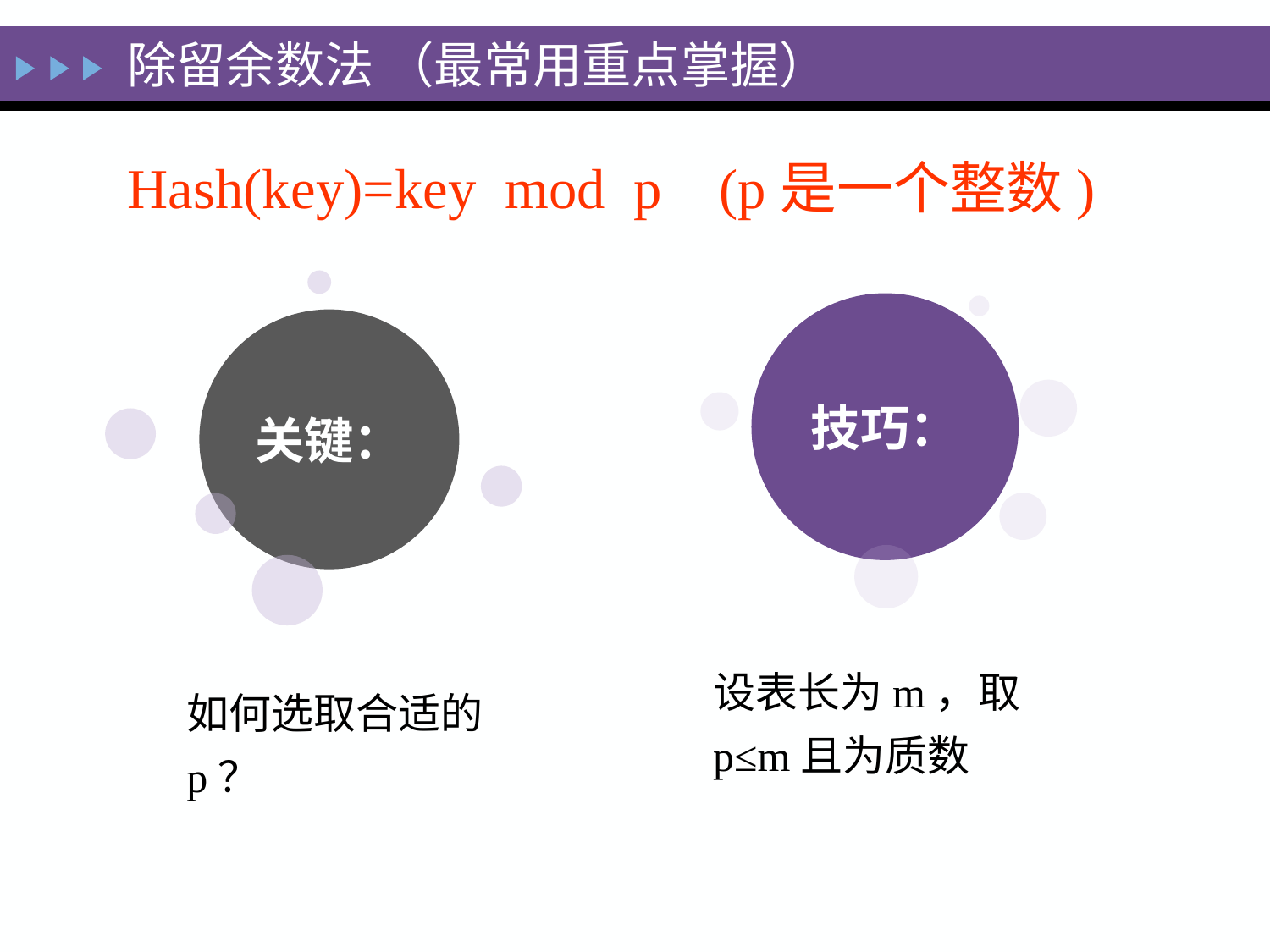

除留余数法 （最常用重点掌握）
Hash(key)=key  mod  p    (p是一个整数)

关键：

技巧：

设表长为m，取p≤m且为质数
如何选取合适的p？